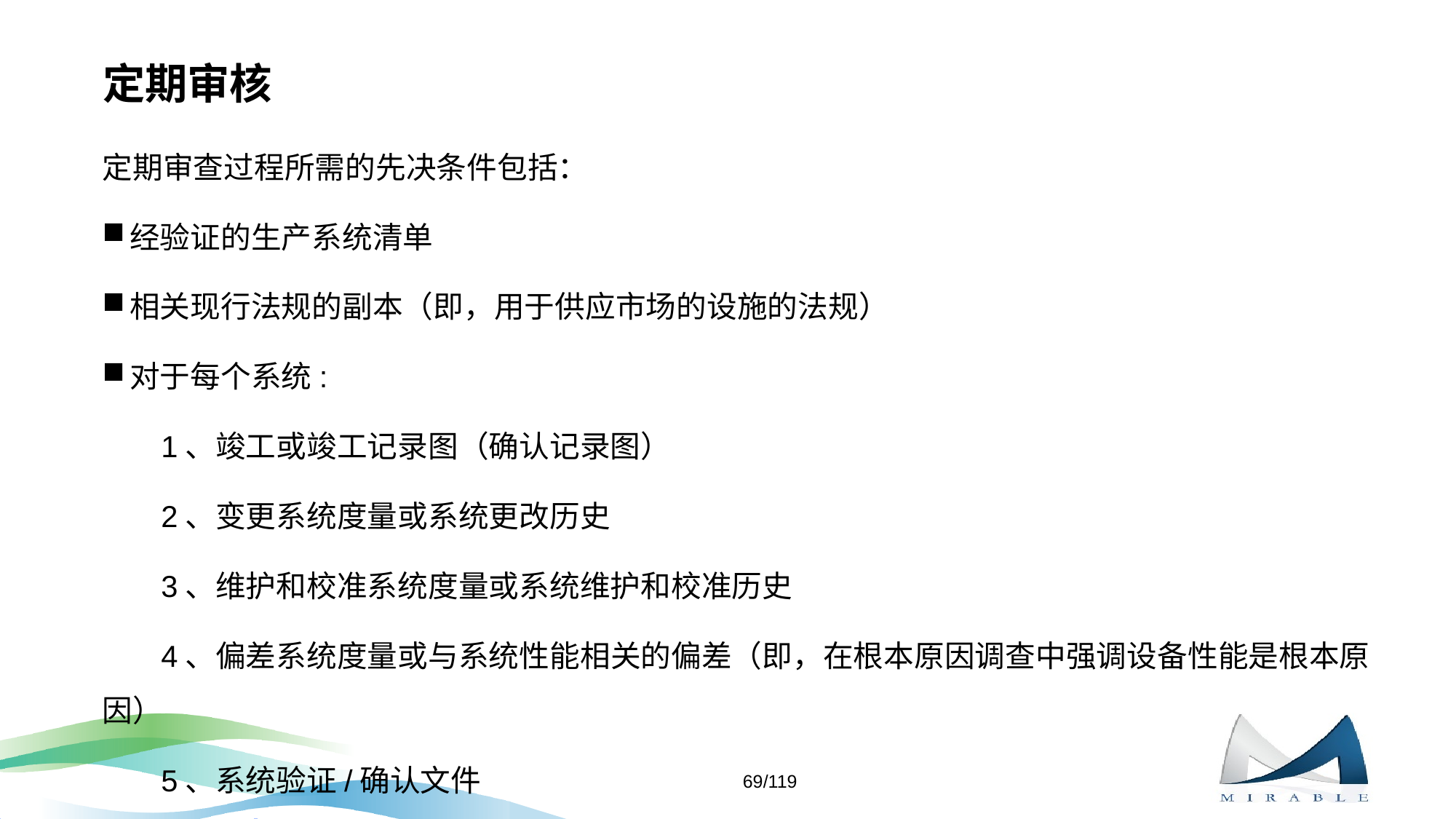

# 定期审核
定期审查过程所需的先决条件包括：
经验证的生产系统清单
相关现行法规的副本（即，用于供应市场的设施的法规）
对于每个系统:
       1、竣工或竣工记录图（确认记录图）
       2、变更系统度量或系统更改历史
       3、维护和校准系统度量或系统维护和校准历史
       4、偏差系统度量或与系统性能相关的偏差（即，在根本原因调查中强调设备性能是根本原因）
       5、系统验证/确认文件
       6、风险评估（如有）

69/119